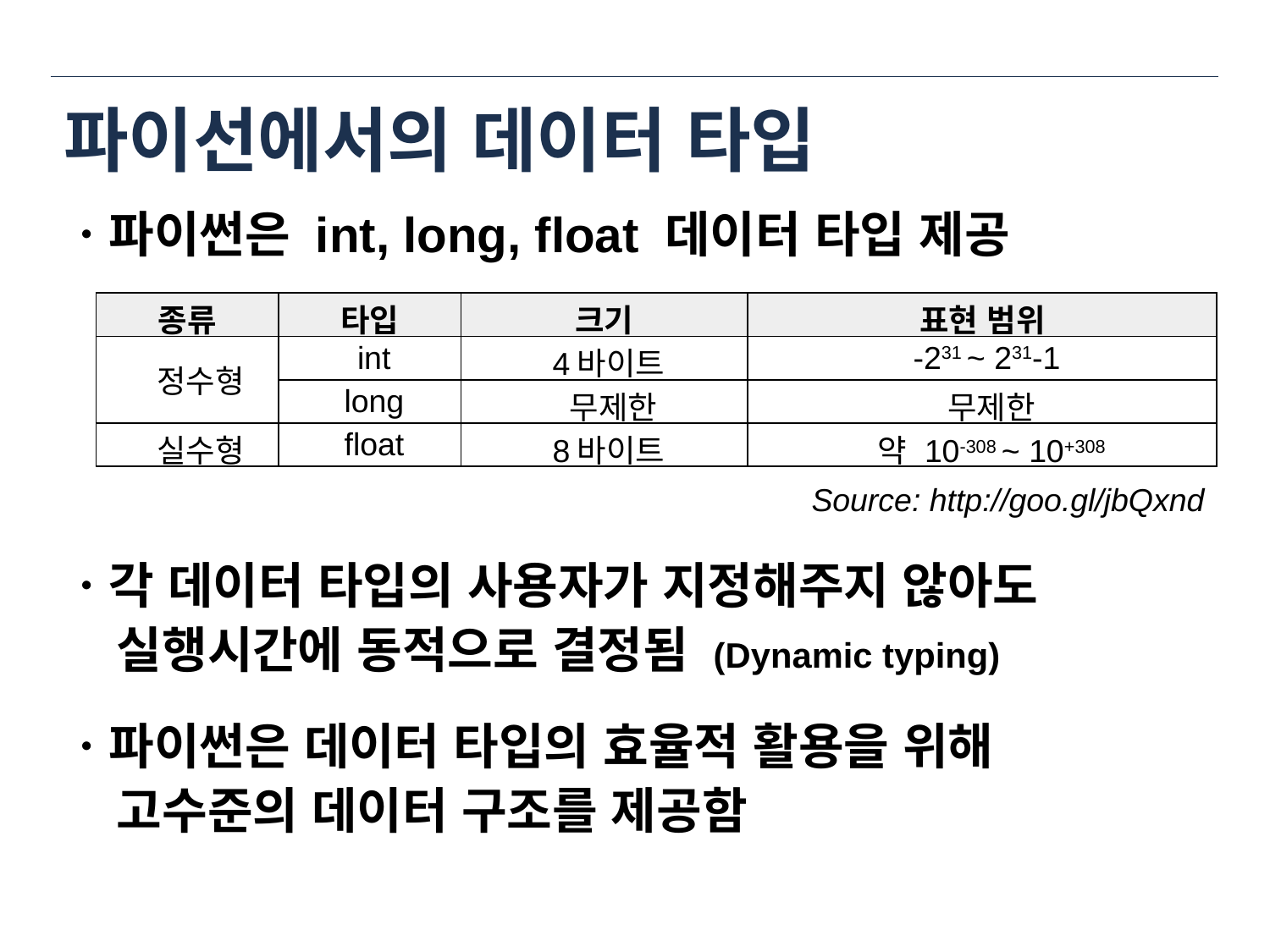

# 파이선에서의 데이터 타입
ㆍ파이썬은 int, long, float 데이터 타입 제공
| 종류 | 타입 | 크기 | 표현 범위 |
| --- | --- | --- | --- |
| 정수형 | int | 4바이트 | -231 ~ 231-1 |
|  | long | 무제한 | 무제한 |
| 실수형 | float | 8바이트 | 약 10-308 ~ 10+308 |
Source: http://goo.gl/jbQxnd
ㆍ각 데이터 타입의 사용자가 지정해주지 않아도
   실행시간에 동적으로 결정됨 (Dynamic typing)
ㆍ파이썬은 데이터 타입의 효율적 활용을 위해
   고수준의 데이터 구조를 제공함